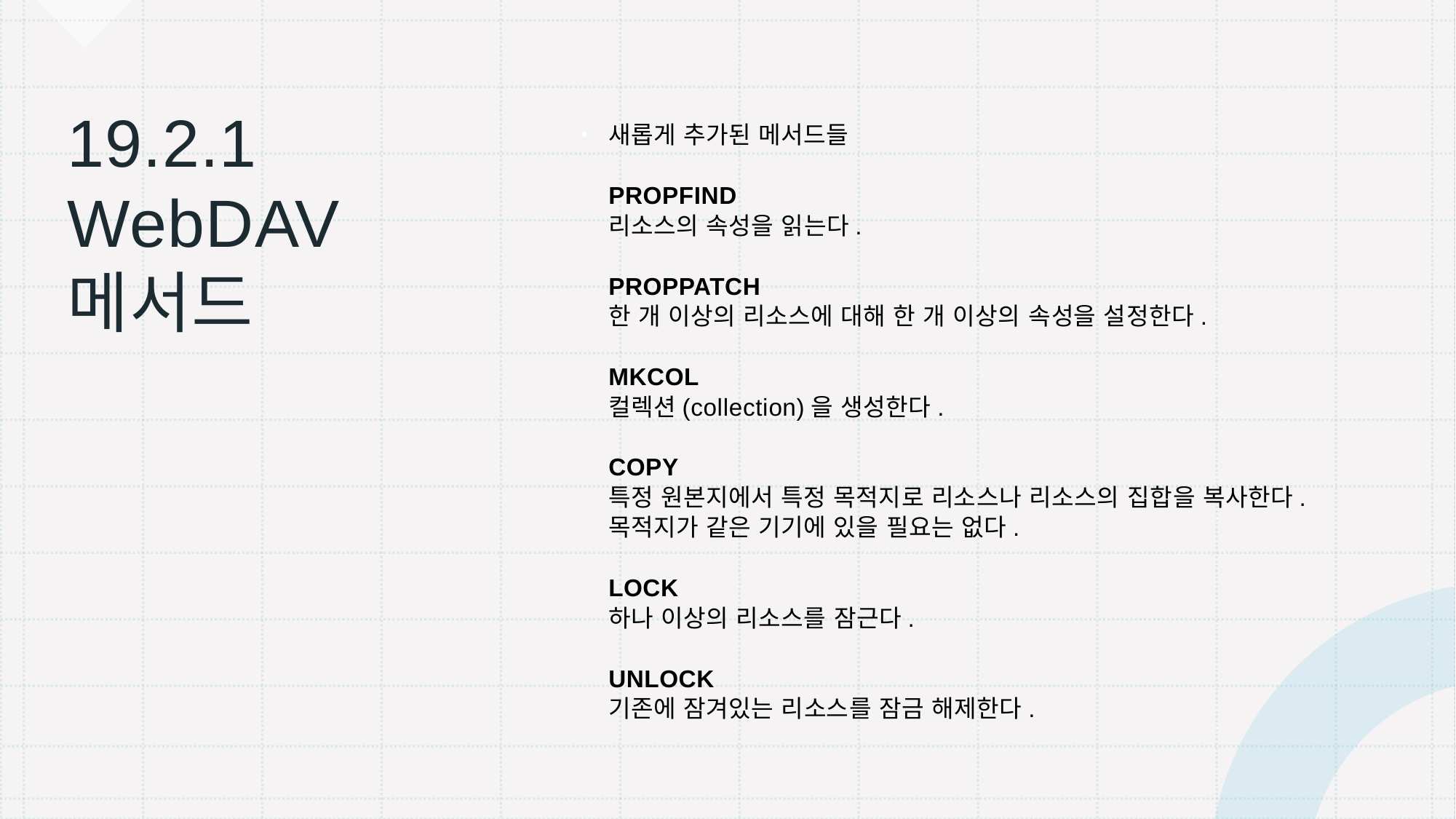

새롭게 추가된 메서드들
PROPFIND
리소스의 속성을 읽는다.
PROPPATCH
한 개 이상의 리소스에 대해 한 개 이상의 속성을 설정한다.
MKCOL
컬렉션(collection)을 생성한다.
COPY
특정 원본지에서 특정 목적지로 리소스나 리소스의 집합을 복사한다. 목적지가 같은 기기에 있을 필요는 없다.
LOCK
하나 이상의 리소스를 잠근다.
UNLOCK
기존에 잠겨있는 리소스를 잠금 해제한다.
# 19.2.1 WebDAV 메서드